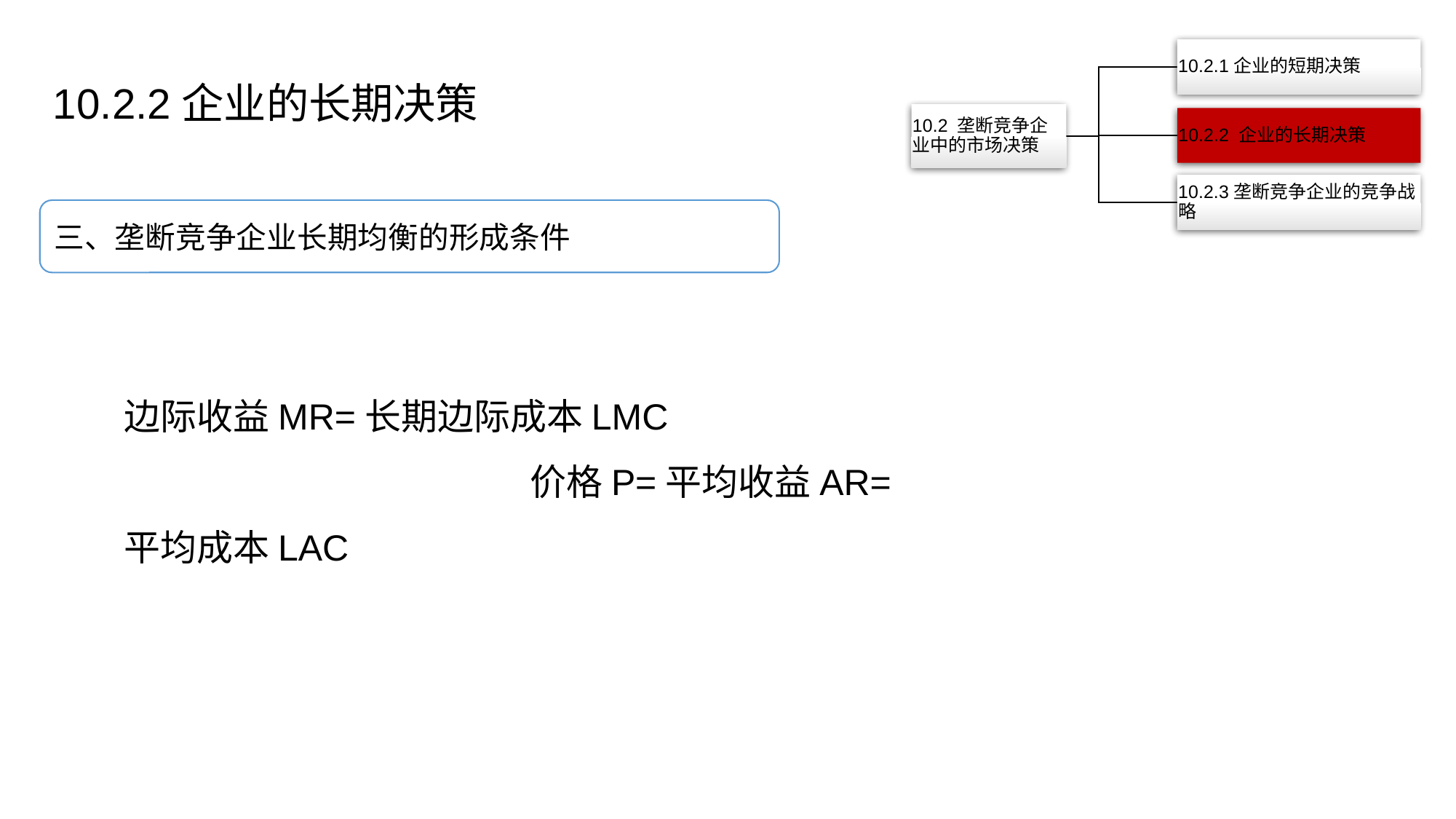

10.2 垄断竞争企业中的市场决策
10.2.1企业的短期决策
10.2.2 企业的长期决策
10.2.3垄断竞争企业的竞争战略
10.2.2企业的长期决策
三、垄断竞争企业长期均衡的形成条件
边际收益MR=长期边际成本LMC                                                                 价格P=平均收益AR=平均成本LAC